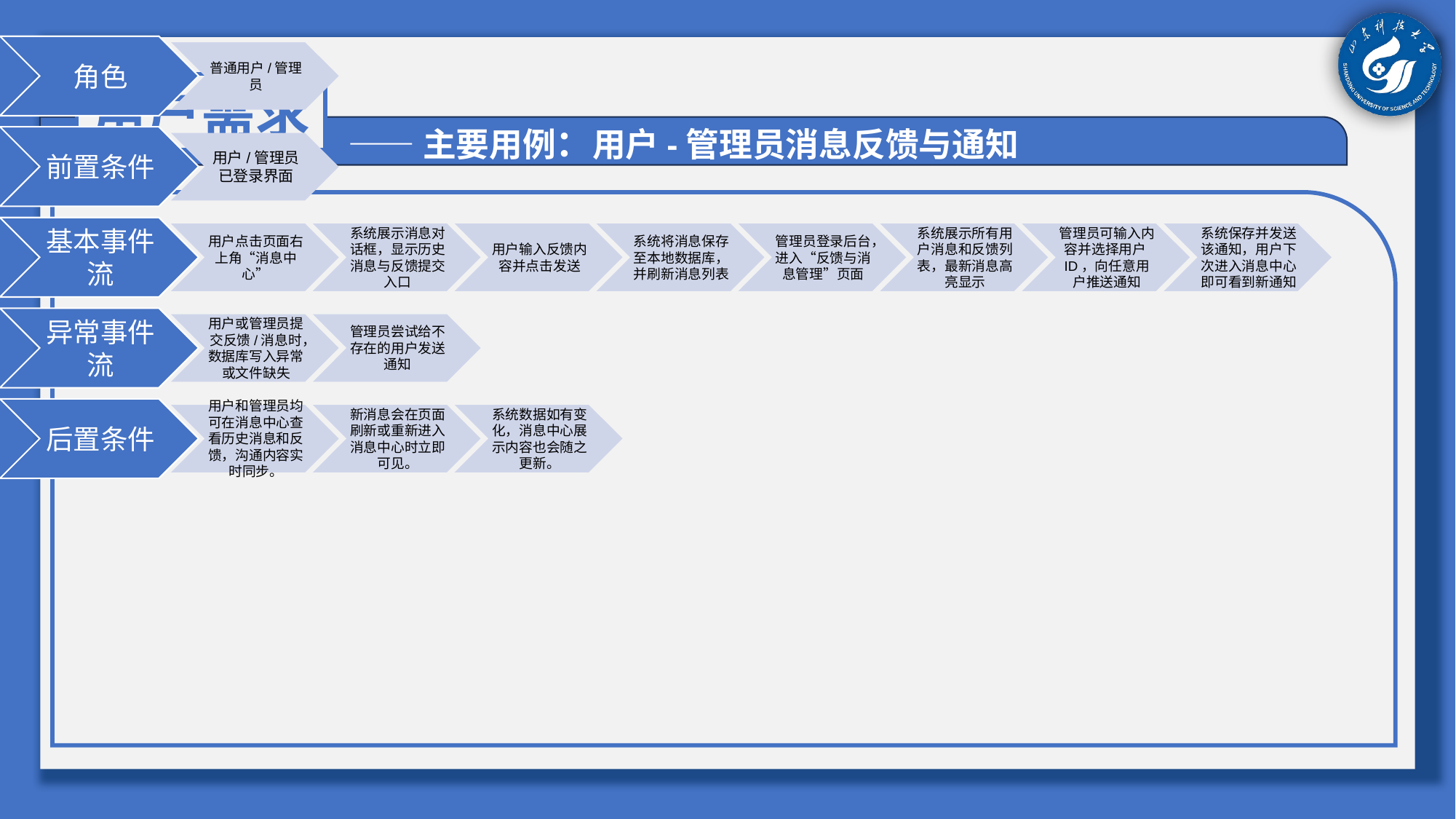

用户需求
——主要用例：用户-管理员消息反馈与通知

角色
普通用户/管理员
前置条件
用户/管理员已登录界面
基本事件流
用户点击页面右上角“消息中心”
系统展示消息对话框，显示历史消息与反馈提交入口
用户输入反馈内容并点击发送
系统将消息保存至本地数据库，并刷新消息列表
管理员登录后台，进入“反馈与消息管理”页面
系统展示所有用户消息和反馈列表，最新消息高亮显示
管理员可输入内容并选择用户ID，向任意用户推送通知
系统保存并发送该通知，用户下次进入消息中心即可看到新通知
异常事件流
用户或管理员提交反馈/消息时，数据库写入异常或文件缺失
管理员尝试给不存在的用户发送通知
后置条件
用户和管理员均可在消息中心查看历史消息和反馈，沟通内容实时同步。
新消息会在页面刷新或重新进入消息中心时立即可见。
系统数据如有变化，消息中心展示内容也会随之更新。